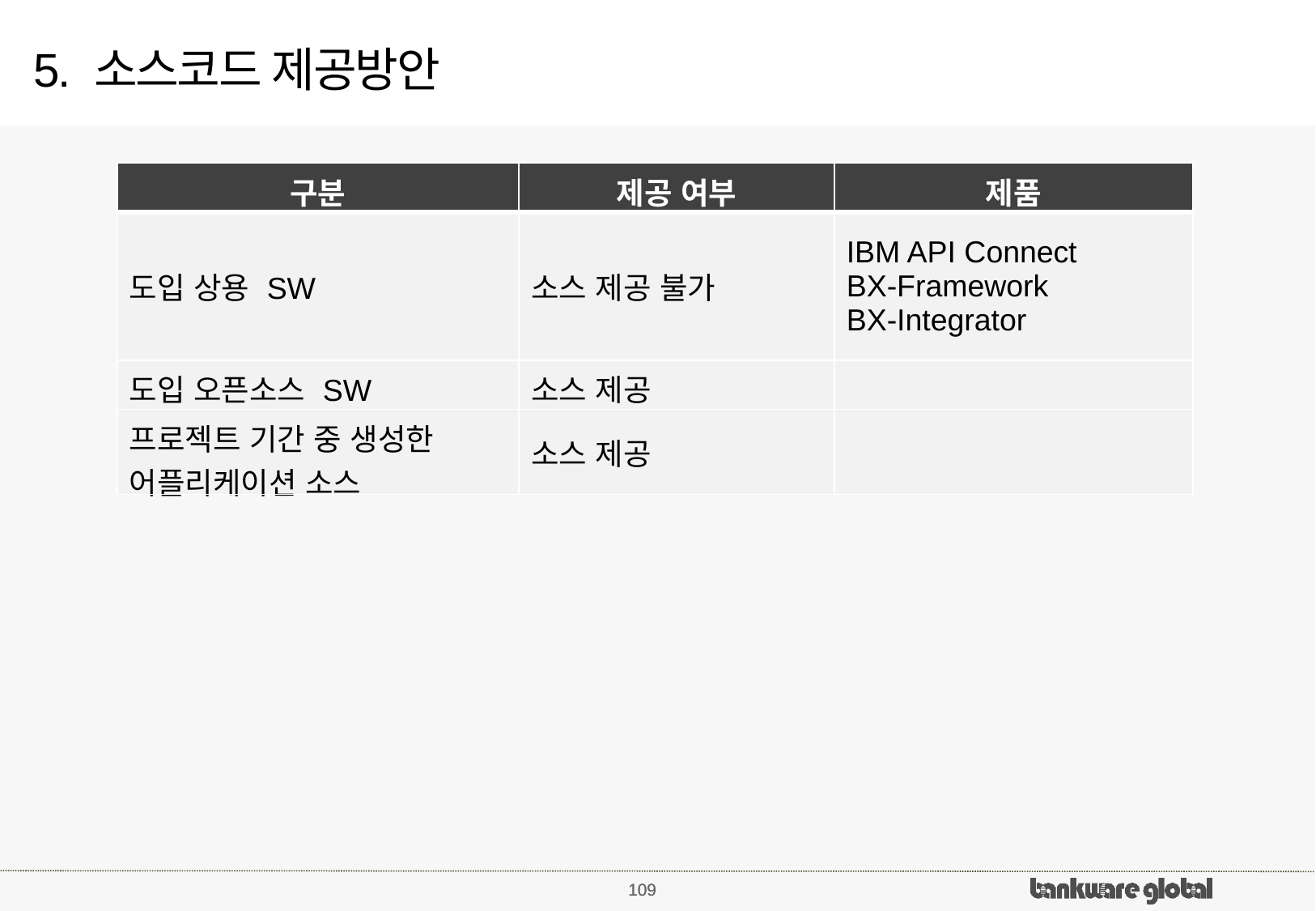

# 5. 소스코드 제공방안
| 구분 | 제공 여부 | 제품 |
| --- | --- | --- |
| 도입 상용 SW | 소스 제공 불가 | IBM API Connect BX-Framework BX-Integrator |
| 도입 오픈소스 SW | 소스 제공 |  |
| 프로젝트 기간 중 생성한 어플리케이션 소스 | 소스 제공 |  |